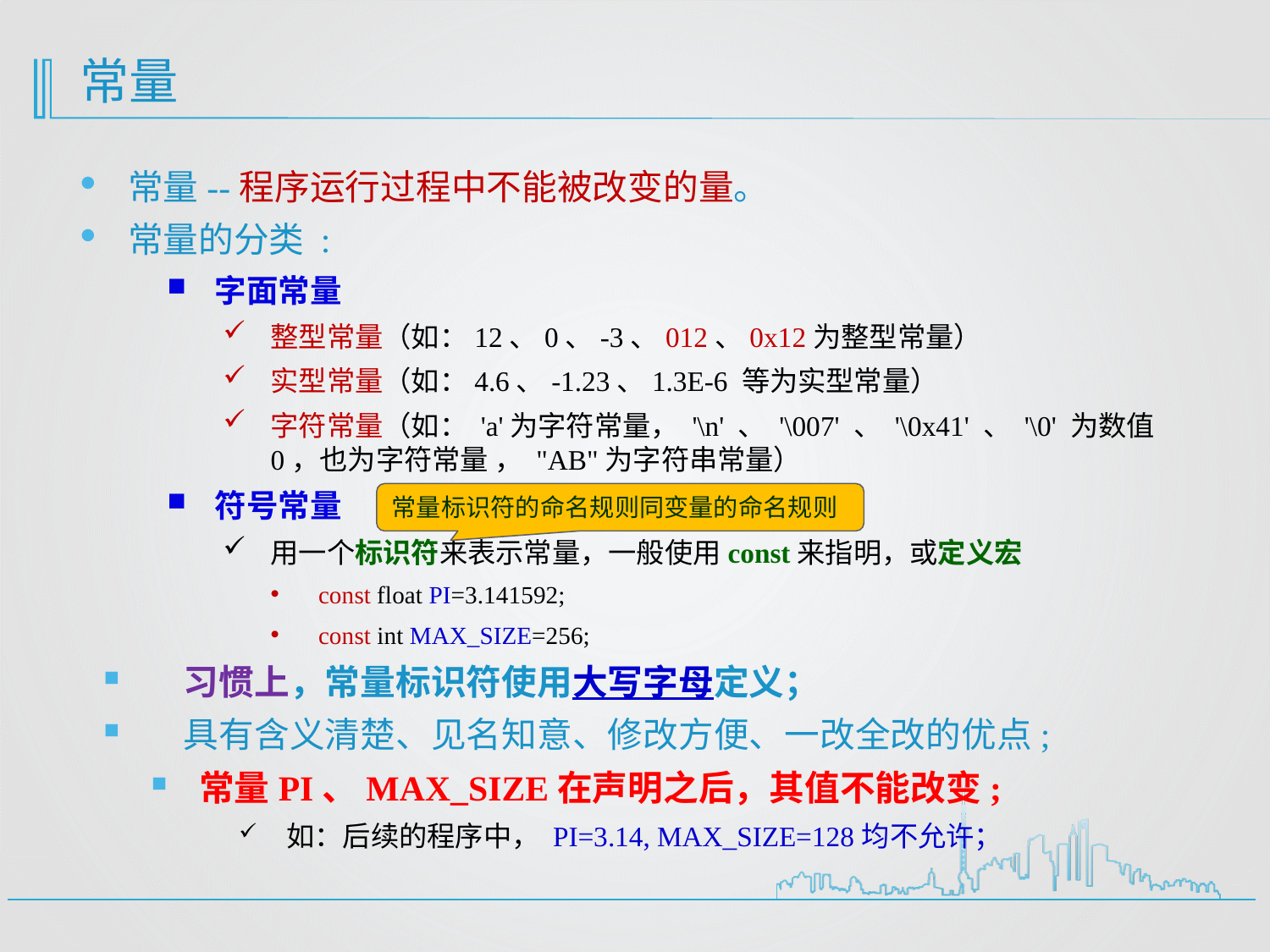

# 常量
常量--程序运行过程中不能被改变的量。
常量的分类 :
字面常量
整型常量（如：12、0、-3、012、0x12为整型常量）
实型常量（如：4.6、-1.23、1.3E-6 等为实型常量）
字符常量（如： 'a'为字符常量， '\n' 、 '\007' 、 '\0x41' 、 '\0' 为数值0，也为字符常量 ， "AB"为字符串常量）
符号常量
用一个标识符来表示常量，一般使用const来指明，或定义宏
const float PI=3.141592;
const int MAX_SIZE=256;
   习惯上，常量标识符使用大写字母定义；
   具有含义清楚、见名知意、修改方便、一改全改的优点;
常量PI、MAX_SIZE在声明之后，其值不能改变;
如：后续的程序中， PI=3.14, MAX_SIZE=128均不允许；

常量标识符的命名规则同变量的命名规则